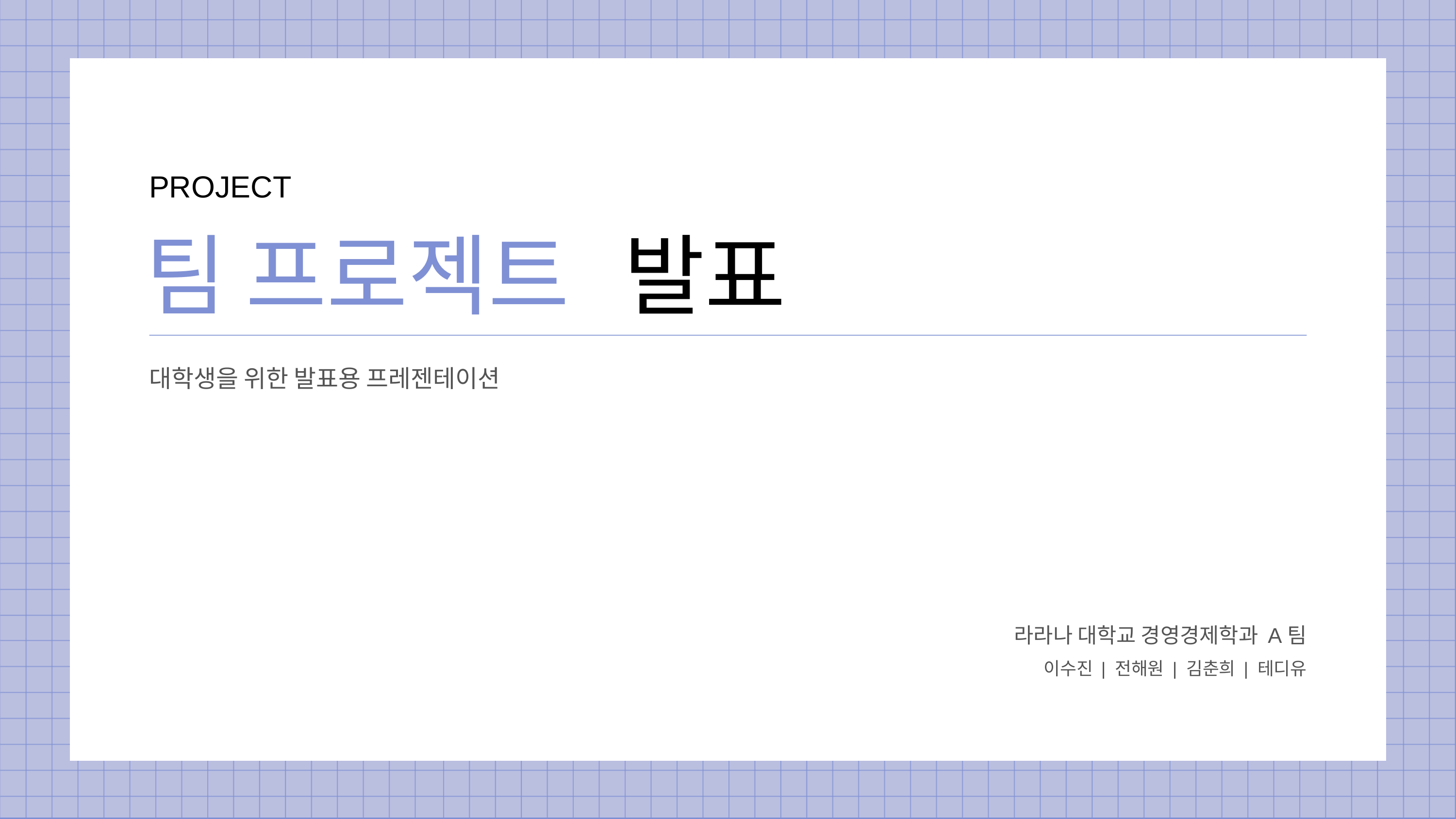

PROJECT
팀 프로젝트
발표

대학생을 위한 발표용 프레젠테이션
라라나 대학교 경영경제학과 A팀
이수진 | 전해원 | 김춘희 | 테디유